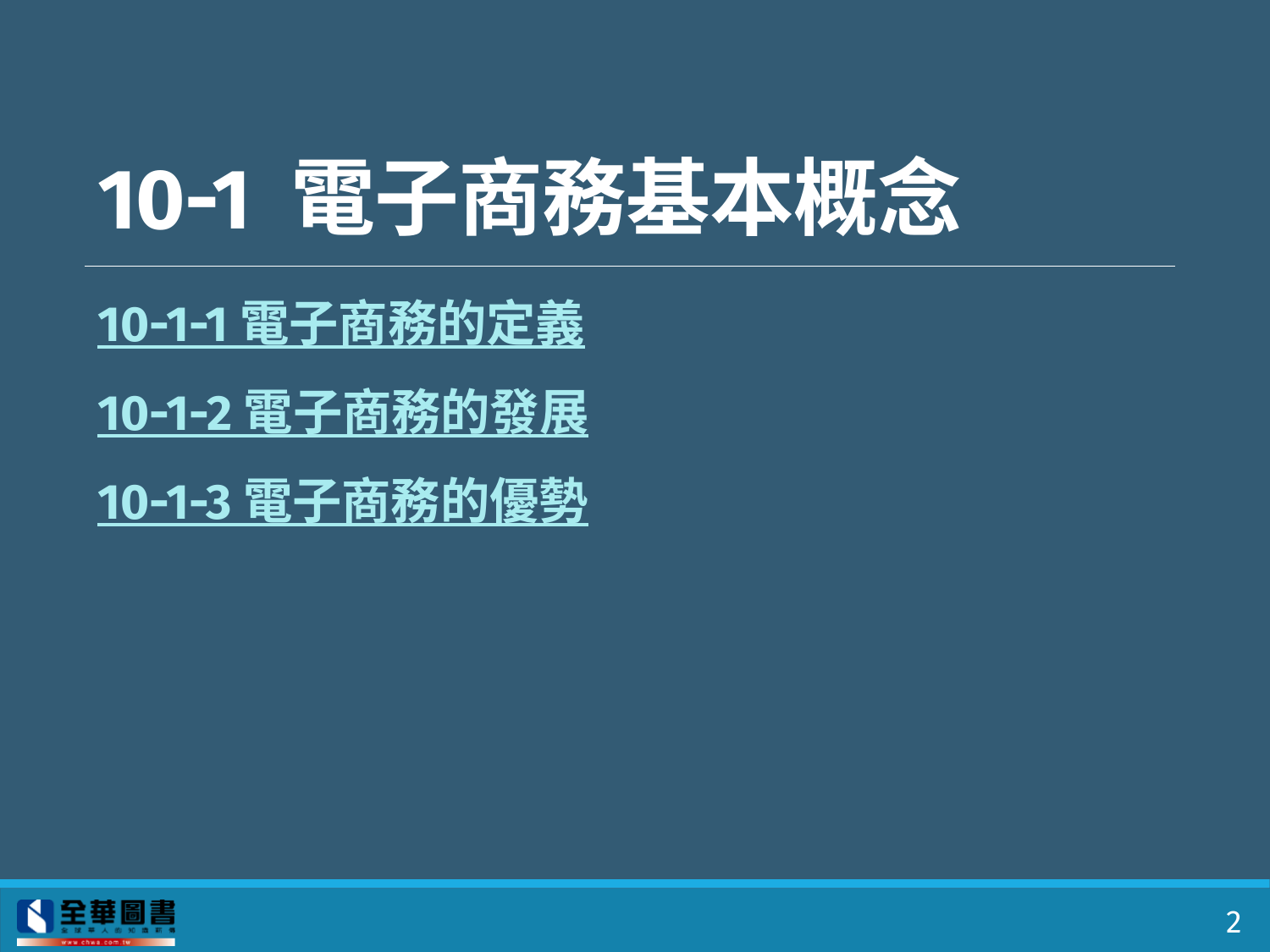

# 10-1 電子商務基本概念
10-1-1 電子商務的定義
10-1-2 電子商務的發展
10-1-3 電子商務的優勢
2